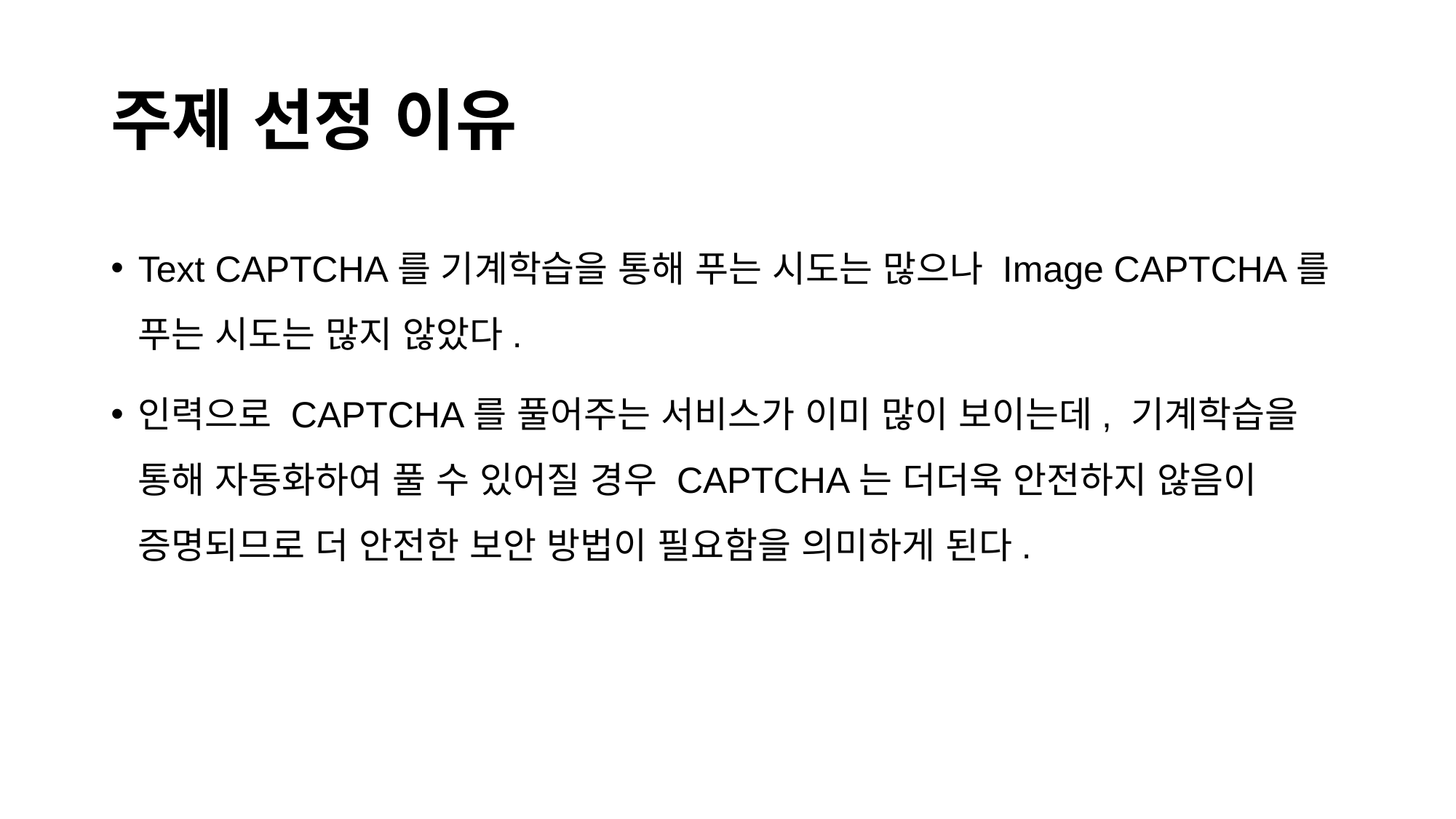

# 주제 선정 이유
Text CAPTCHA를 기계학습을 통해 푸는 시도는 많으나 Image CAPTCHA를 푸는 시도는 많지 않았다.
인력으로 CAPTCHA를 풀어주는 서비스가 이미 많이 보이는데, 기계학습을 통해 자동화하여 풀 수 있어질 경우 CAPTCHA는 더더욱 안전하지 않음이 증명되므로 더 안전한 보안 방법이 필요함을 의미하게 된다.